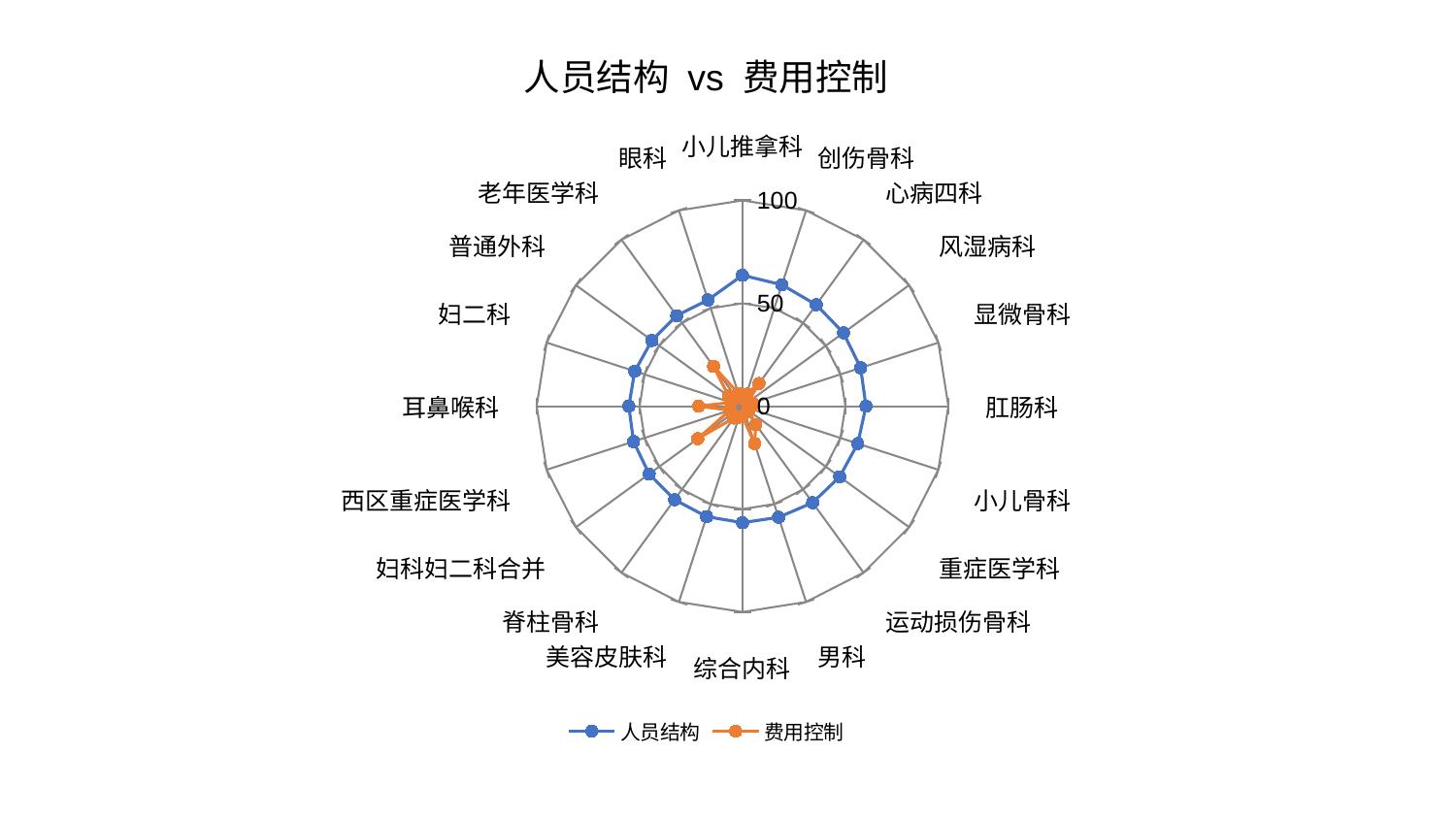

### Chart: 人员结构 vs 费用控制

| Category | 人员结构 | 费用控制 |
|---|---|---|
| 小儿推拿科 | 63.63572737897196 | 3.638113666546868 |
| 创伤骨科 | 62.00498386943001 | 6.129152808173639 |
| 心病四科 | 60.928914582694624 | 13.63963853756517 |
| 风湿病科 | 60.62605525735667 | 3.3980289997657307 |
| 显微骨科 | 60.33600592442637 | 4.968479640028902 |
| 肛肠科 | 59.967325807460156 | 4.615288667245338 |
| 小儿骨科 | 58.877600821147254 | 2.8321411397584653 |
| 重症医学科 | 58.35768760773981 | 3.6396152032681117 |
| 运动损伤骨科 | 57.9542190531595 | 10.99379344332718 |
| 男科 | 56.760091307730185 | 19.09310957143805 |
| 综合内科 | 56.606668909639545 | 4.9917433144812975 |
| 美容皮肤科 | 56.41893159721071 | 5.578204725633405 |
| 脊柱骨科 | 56.167012532115805 | 7.1427044108970374 |
| 妇科妇二科合并 | 56.05988153488441 | 26.888383745007868 |
| 西区重症医学科 | 55.6625840503063 | 6.341665317588419 |
| 耳鼻喉科 | 55.2158450680807 | 21.319550603347476 |
| 妇二科 | 55.034521368359165 | 5.840636768697346 |
| 普通外科 | 54.38468990036319 | 8.290587531230042 |
| 老年医学科 | 54.38178232989339 | 23.89102295874879 |
| 眼科 | 54.29735164860076 | 6.53596663915385 |
49